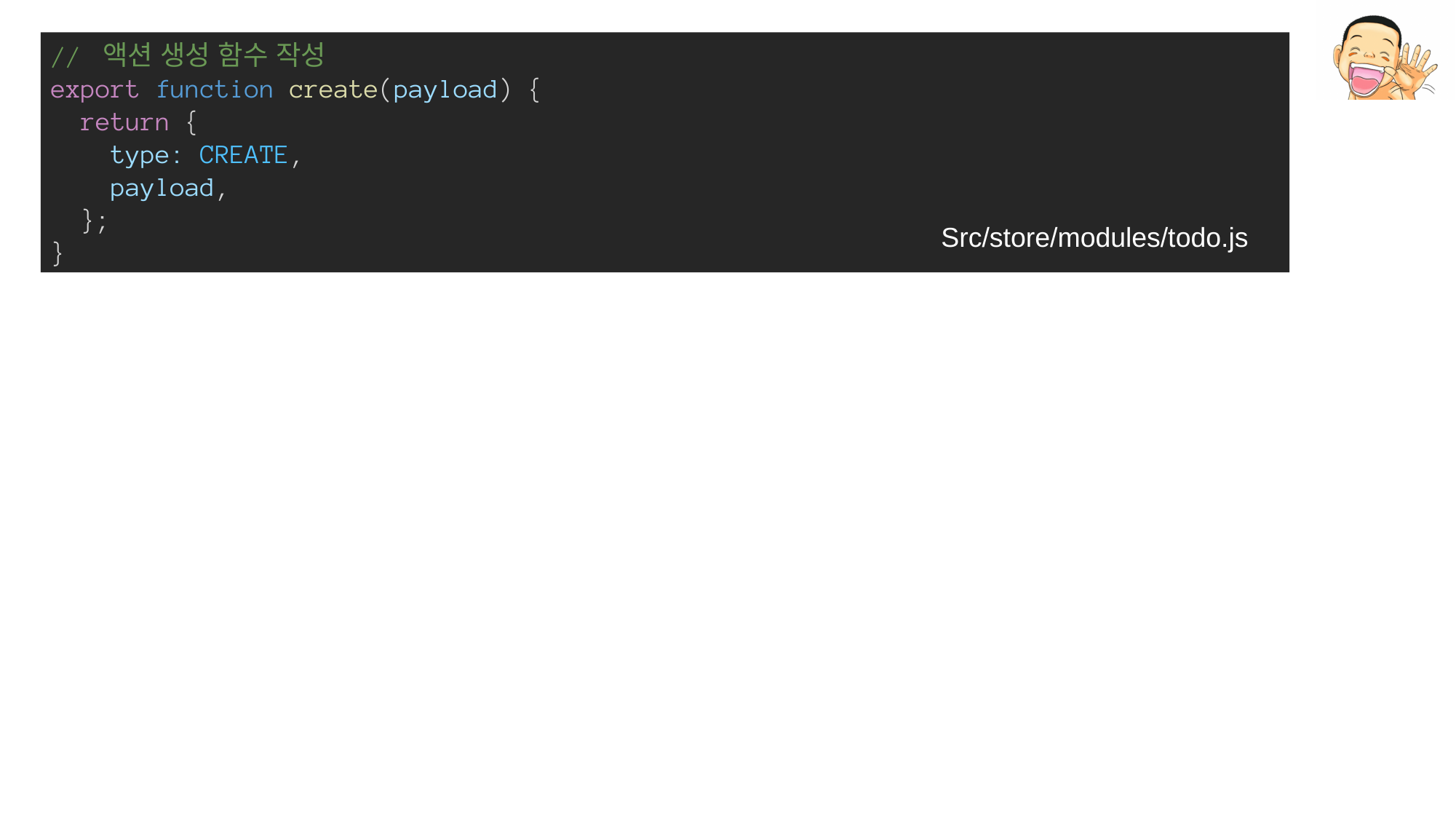

// 액션 생성 함수 작성
export function create(payload) {
  return {
    type: CREATE,
    payload,
  };
}
Src/store/modules/todo.js